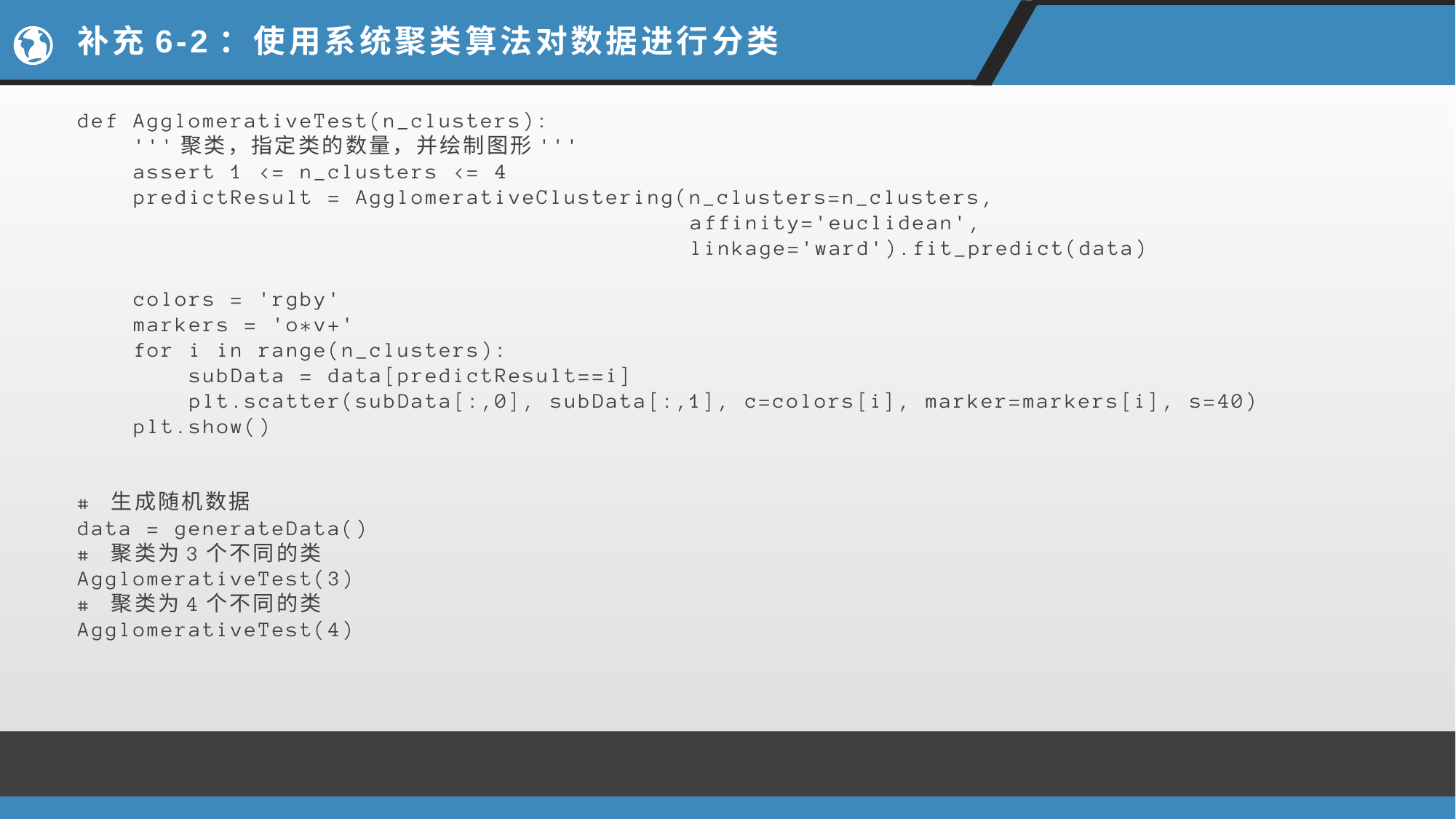

# 补充6-2：使用系统聚类算法对数据进行分类

def AgglomerativeTest(n_clusters):
    '''聚类，指定类的数量，并绘制图形'''
    assert 1 <= n_clusters <= 4
    predictResult = AgglomerativeClustering(n_clusters=n_clusters,
                                            affinity='euclidean',
                                            linkage='ward').fit_predict(data)

    colors = 'rgby'
    markers = 'o*v+'
    for i in range(n_clusters):
        subData = data[predictResult==i]
        plt.scatter(subData[:,0], subData[:,1], c=colors[i], marker=markers[i], s=40)
    plt.show()

# 生成随机数据
data = generateData()
# 聚类为3个不同的类
AgglomerativeTest(3)
# 聚类为4个不同的类
AgglomerativeTest(4)